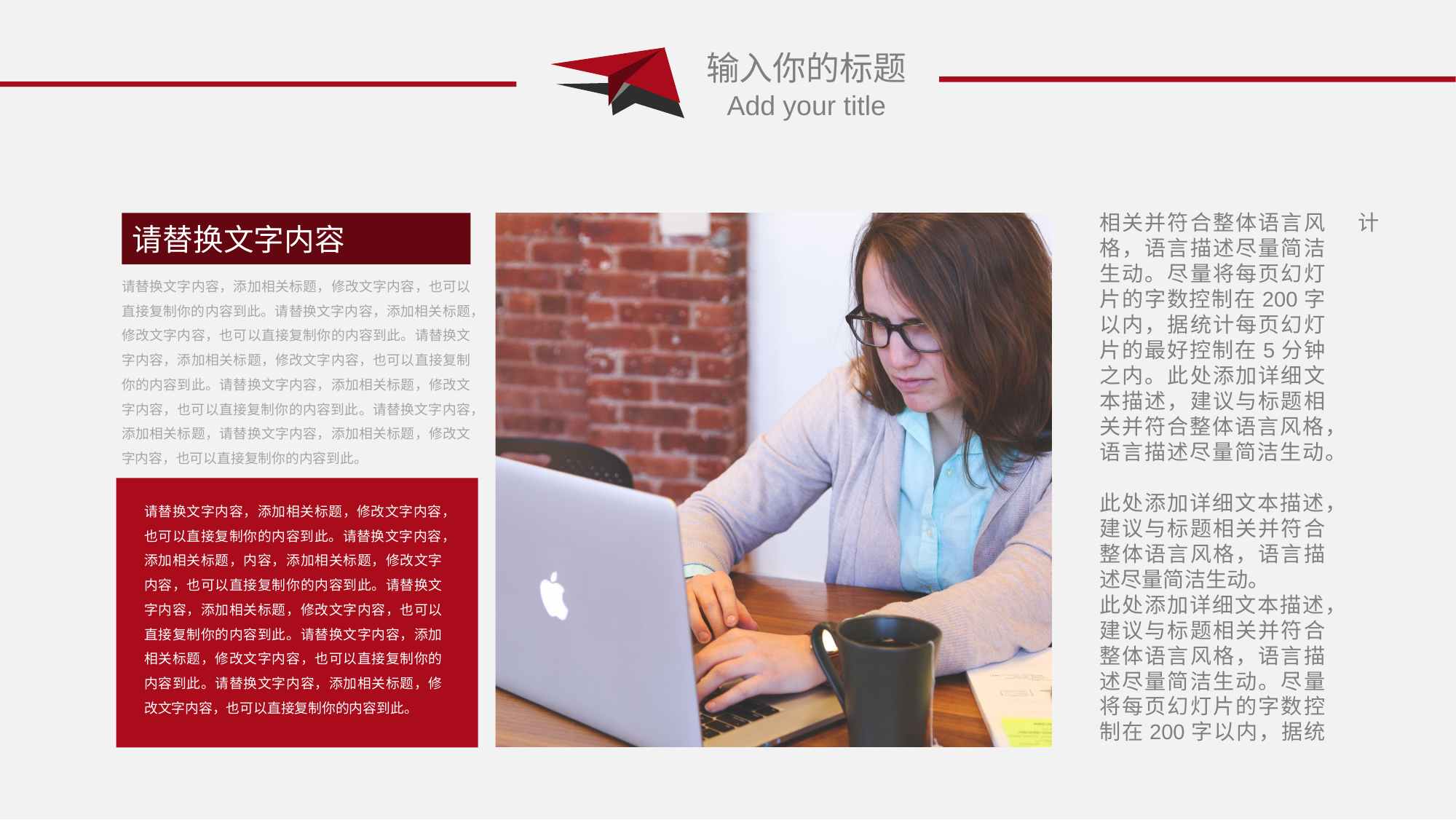

输入你的标题
Add your title

相关并符合整体语言风格，语言描述尽量简洁生动。尽量将每页幻灯片的字数控制在200字以内，据统计每页幻灯片的最好控制在5分钟之内。此处添加详细文本描述，建议与标题相关并符合整体语言风格，语言描述尽量简洁生动。

此处添加详细文本描述，建议与标题相关并符合整体语言风格，语言描述尽量简洁生动。
此处添加详细文本描述，建议与标题相关并符合整体语言风格，语言描述尽量简洁生动。尽量将每页幻灯片的字数控制在200字以内，据统计

请替换文字内容
请替换文字内容，添加相关标题，修改文字内容，也可以直接复制你的内容到此。请替换文字内容，添加相关标题，修改文字内容，也可以直接复制你的内容到此。请替换文字内容，添加相关标题，修改文字内容，也可以直接复制你的内容到此。请替换文字内容，添加相关标题，修改文字内容，也可以直接复制你的内容到此。请替换文字内容，添加相关标题，请替换文字内容，添加相关标题，修改文字内容，也可以直接复制你的内容到此。

请替换文字内容，添加相关标题，修改文字内容，也可以直接复制你的内容到此。请替换文字内容，添加相关标题，内容，添加相关标题，修改文字内容，也可以直接复制你的内容到此。请替换文字内容，添加相关标题，修改文字内容，也可以直接复制你的内容到此。请替换文字内容，添加相关标题，修改文字内容，也可以直接复制你的内容到此。请替换文字内容，添加相关标题，修改文字内容，也可以直接复制你的内容到此。